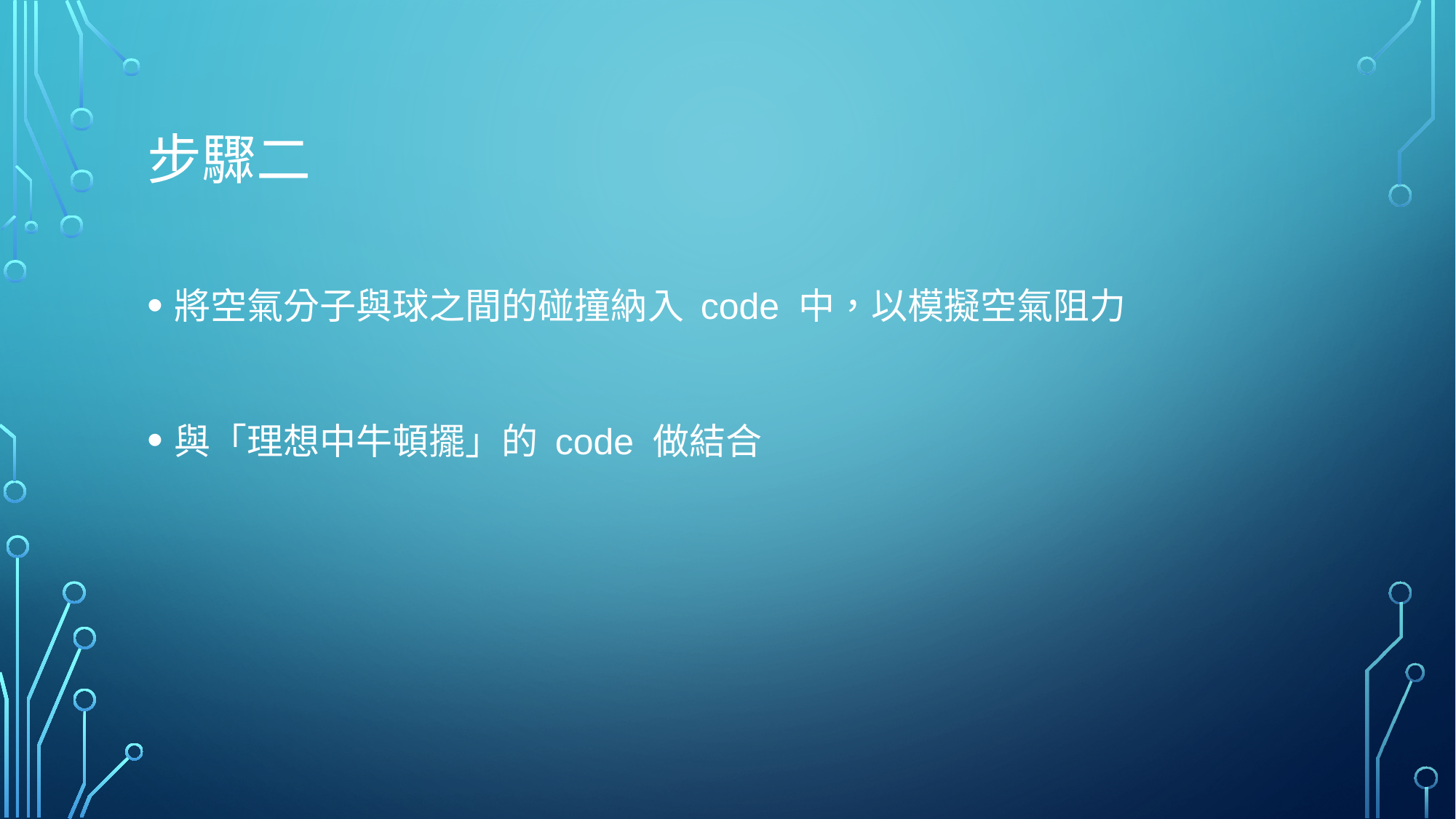

# 步驟二
將空氣分子與球之間的碰撞納入 code 中，以模擬空氣阻力

與「理想中牛頓擺」的 code 做結合